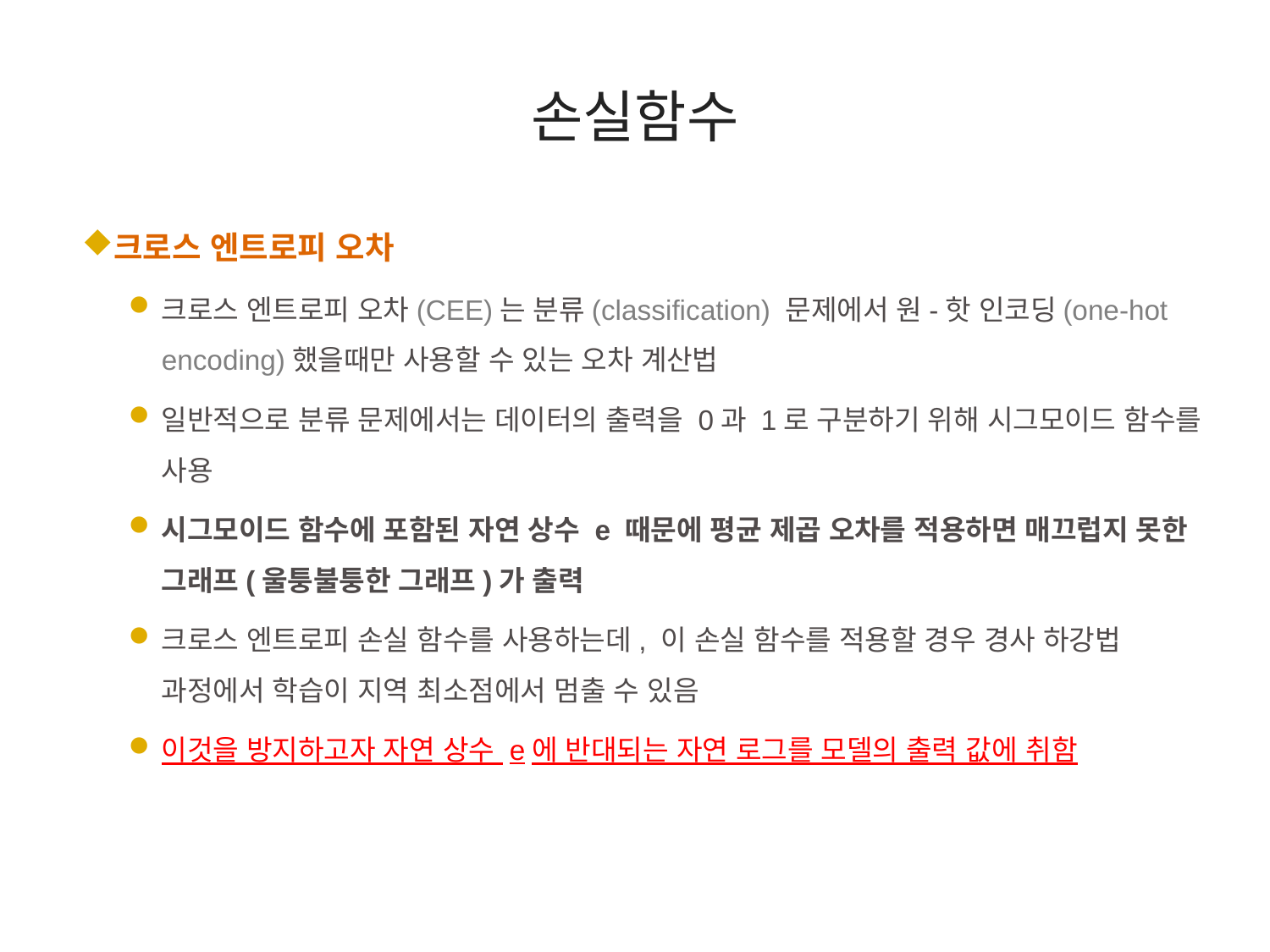

손실함수
크로스 엔트로피 오차
크로스 엔트로피 오차(CEE)는 분류(classification) 문제에서 원-핫 인코딩(one-hot encoding)했을때만 사용할 수 있는 오차 계산법
일반적으로 분류 문제에서는 데이터의 출력을 0과 1로 구분하기 위해 시그모이드 함수를 사용
시그모이드 함수에 포함된 자연 상수 e 때문에 평균 제곱 오차를 적용하면 매끄럽지 못한 그래프(울퉁불퉁한 그래프)가 출력
크로스 엔트로피 손실 함수를 사용하는데, 이 손실 함수를 적용할 경우 경사 하강법 과정에서 학습이 지역 최소점에서 멈출 수 있음
이것을 방지하고자 자연 상수 e에 반대되는 자연 로그를 모델의 출력 값에 취함